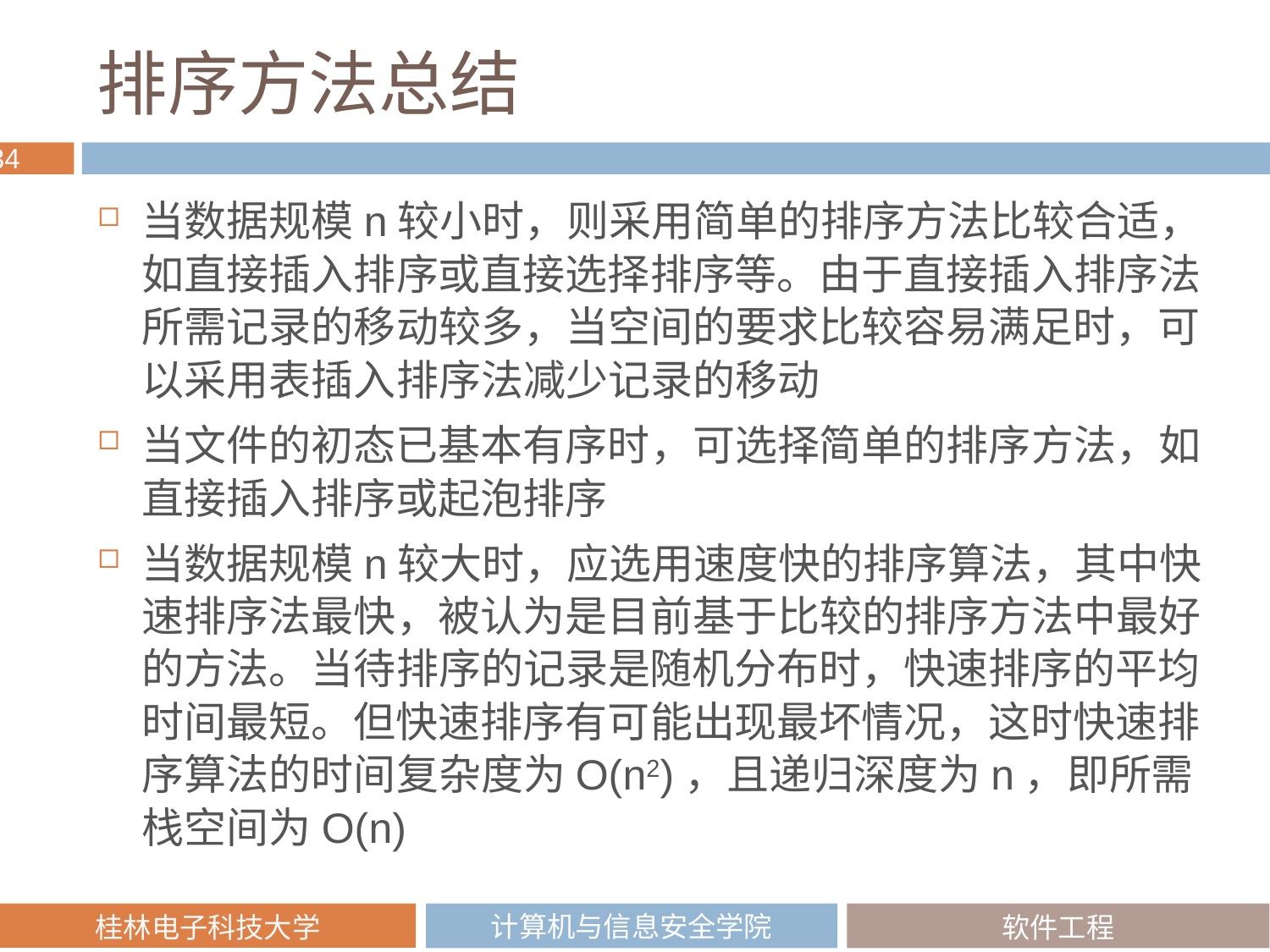

# 排序方法总结
当数据规模n较小时，则采用简单的排序方法比较合适，如直接插入排序或直接选择排序等。由于直接插入排序法所需记录的移动较多，当空间的要求比较容易满足时，可以采用表插入排序法减少记录的移动
当文件的初态已基本有序时，可选择简单的排序方法，如直接插入排序或起泡排序
当数据规模n较大时，应选用速度快的排序算法，其中快速排序法最快，被认为是目前基于比较的排序方法中最好的方法。当待排序的记录是随机分布时，快速排序的平均时间最短。但快速排序有可能出现最坏情况，这时快速排序算法的时间复杂度为O(n2)，且递归深度为n，即所需栈空间为O(n)